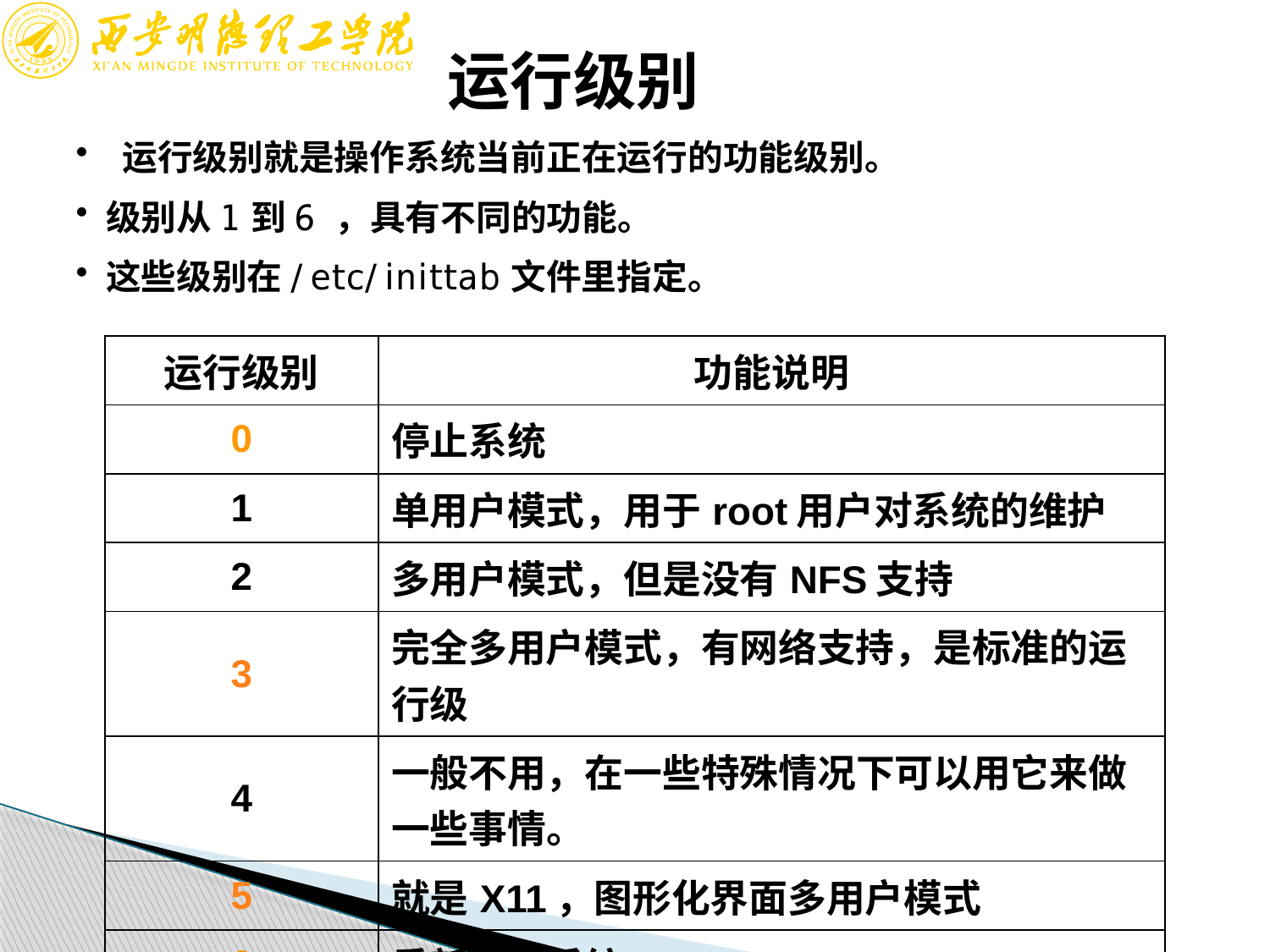

# 运行级别
 运行级别就是操作系统当前正在运行的功能级别。
级别从1到6 ，具有不同的功能。
这些级别在/etc/inittab文件里指定。
| 运行级别 | 功能说明 |
| --- | --- |
| 0 | 停止系统 |
| 1 | 单用户模式，用于root用户对系统的维护 |
| 2 | 多用户模式，但是没有NFS支持 |
| 3 | 完全多用户模式，有网络支持，是标准的运行级 |
| 4 | 一般不用，在一些特殊情况下可以用它来做一些事情。 |
| 5 | 就是X11，图形化界面多用户模式 |
| 6 | 重新启动系统 |